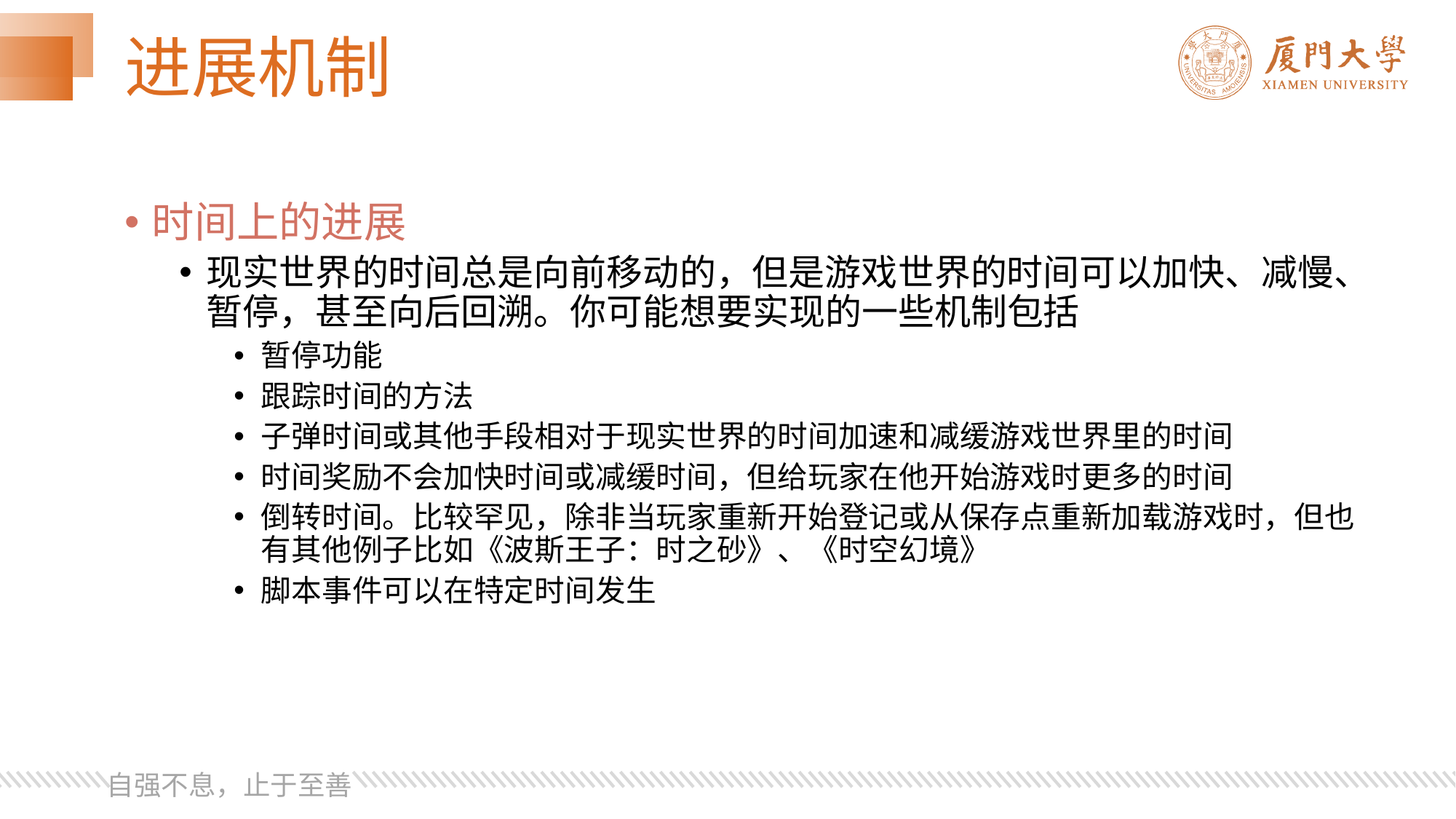

# 进展机制
时间上的进展
现实世界的时间总是向前移动的，但是游戏世界的时间可以加快、减慢、暂停，甚至向后回溯。你可能想要实现的一些机制包括
暂停功能
跟踪时间的方法
子弹时间或其他手段相对于现实世界的时间加速和减缓游戏世界里的时间
时间奖励不会加快时间或减缓时间，但给玩家在他开始游戏时更多的时间
倒转时间。比较罕见，除非当玩家重新开始登记或从保存点重新加载游戏时，但也有其他例子比如《波斯王子：时之砂》、《时空幻境》
脚本事件可以在特定时间发生